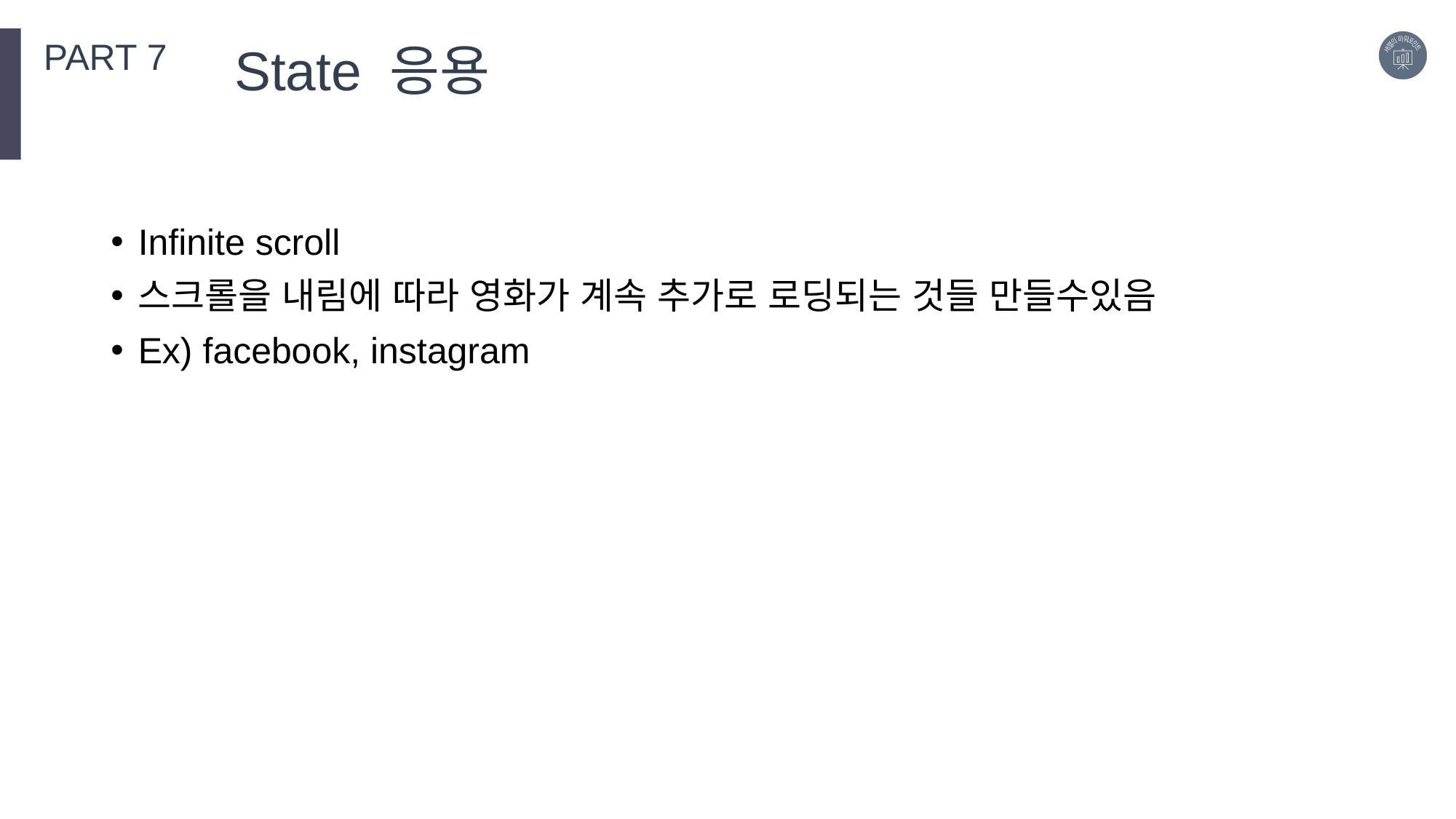

PART 7
State 응용
Infinite scroll
스크롤을 내림에 따라 영화가 계속 추가로 로딩되는 것들 만들수있음
Ex) facebook, instagram